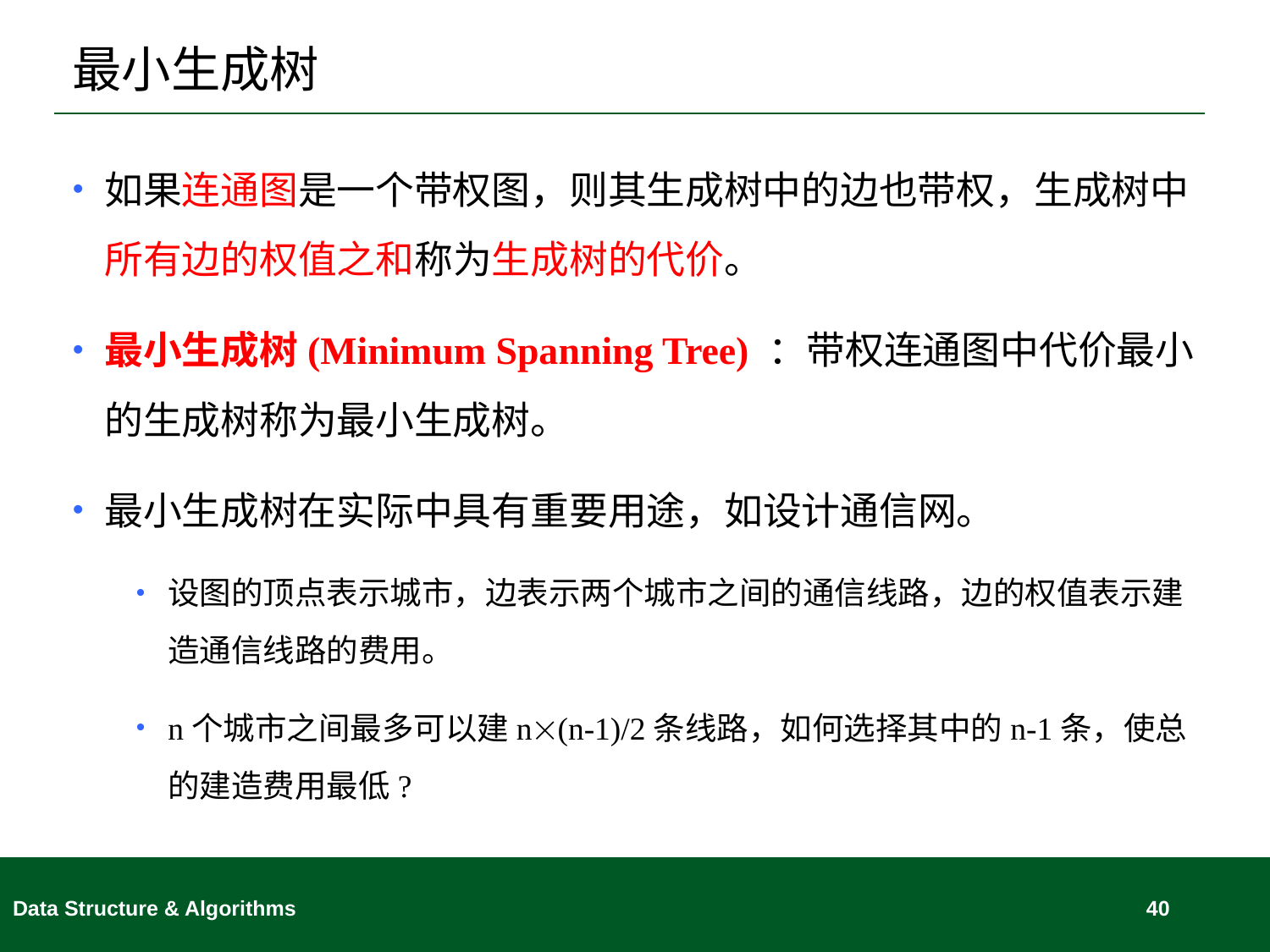

# 最小生成树
如果连通图是一个带权图，则其生成树中的边也带权，生成树中所有边的权值之和称为生成树的代价。
最小生成树(Minimum Spanning Tree) ：带权连通图中代价最小的生成树称为最小生成树。
最小生成树在实际中具有重要用途，如设计通信网。
设图的顶点表示城市，边表示两个城市之间的通信线路，边的权值表示建造通信线路的费用。
n个城市之间最多可以建n×(n-1)/2条线路，如何选择其中的n-1条，使总的建造费用最低?
Data Structure & Algorithms
40